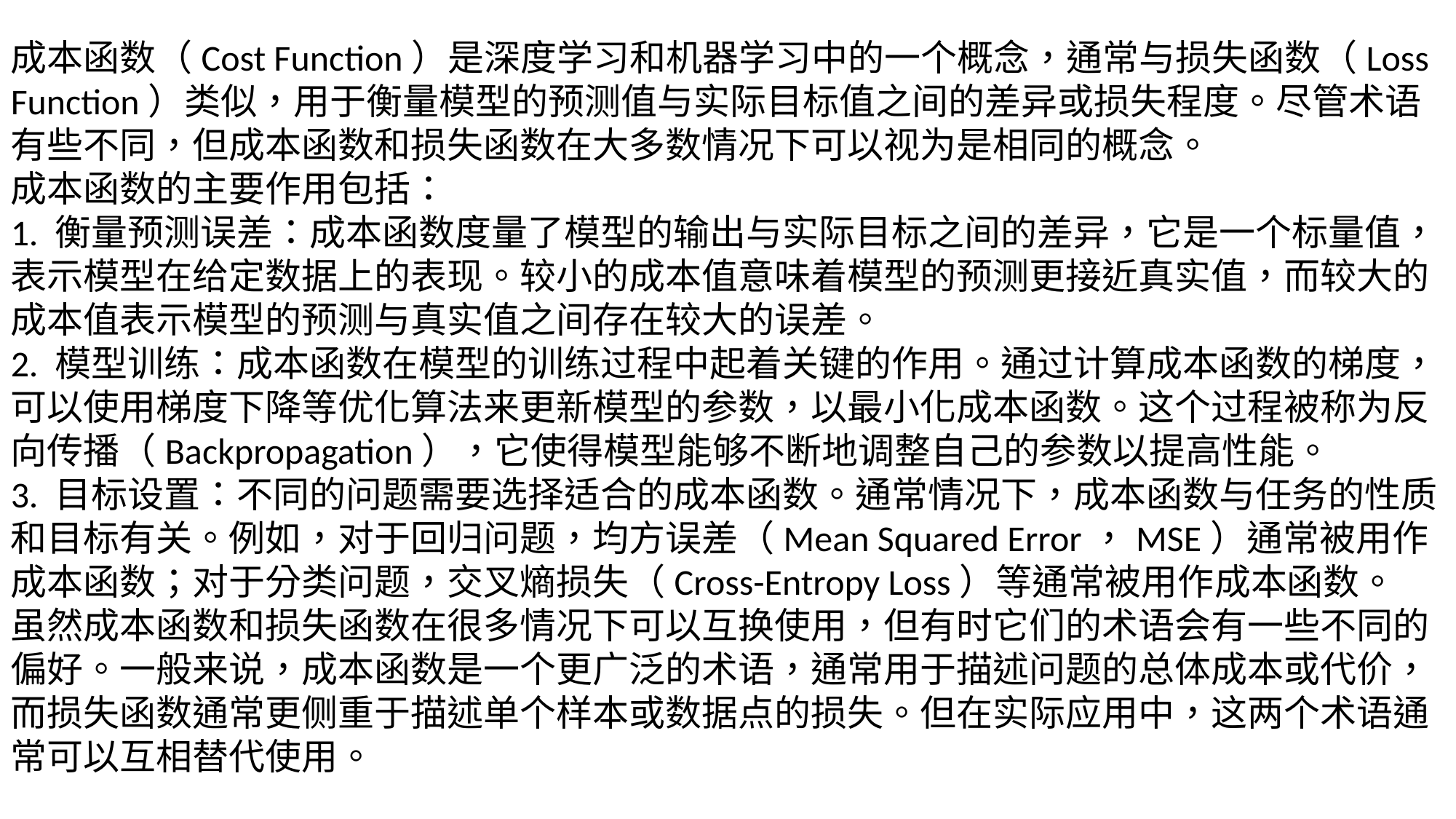

成本函数（Cost Function）是深度学习和机器学习中的一个概念，通常与损失函数（Loss Function）类似，用于衡量模型的预测值与实际目标值之间的差异或损失程度。尽管术语有些不同，但成本函数和损失函数在大多数情况下可以视为是相同的概念。
成本函数的主要作用包括：
1. 衡量预测误差：成本函数度量了模型的输出与实际目标之间的差异，它是一个标量值，表示模型在给定数据上的表现。较小的成本值意味着模型的预测更接近真实值，而较大的成本值表示模型的预测与真实值之间存在较大的误差。
2. 模型训练：成本函数在模型的训练过程中起着关键的作用。通过计算成本函数的梯度，可以使用梯度下降等优化算法来更新模型的参数，以最小化成本函数。这个过程被称为反向传播（Backpropagation），它使得模型能够不断地调整自己的参数以提高性能。
3. 目标设置：不同的问题需要选择适合的成本函数。通常情况下，成本函数与任务的性质和目标有关。例如，对于回归问题，均方误差（Mean Squared Error，MSE）通常被用作成本函数；对于分类问题，交叉熵损失（Cross-Entropy Loss）等通常被用作成本函数。
虽然成本函数和损失函数在很多情况下可以互换使用，但有时它们的术语会有一些不同的偏好。一般来说，成本函数是一个更广泛的术语，通常用于描述问题的总体成本或代价，而损失函数通常更侧重于描述单个样本或数据点的损失。但在实际应用中，这两个术语通常可以互相替代使用。